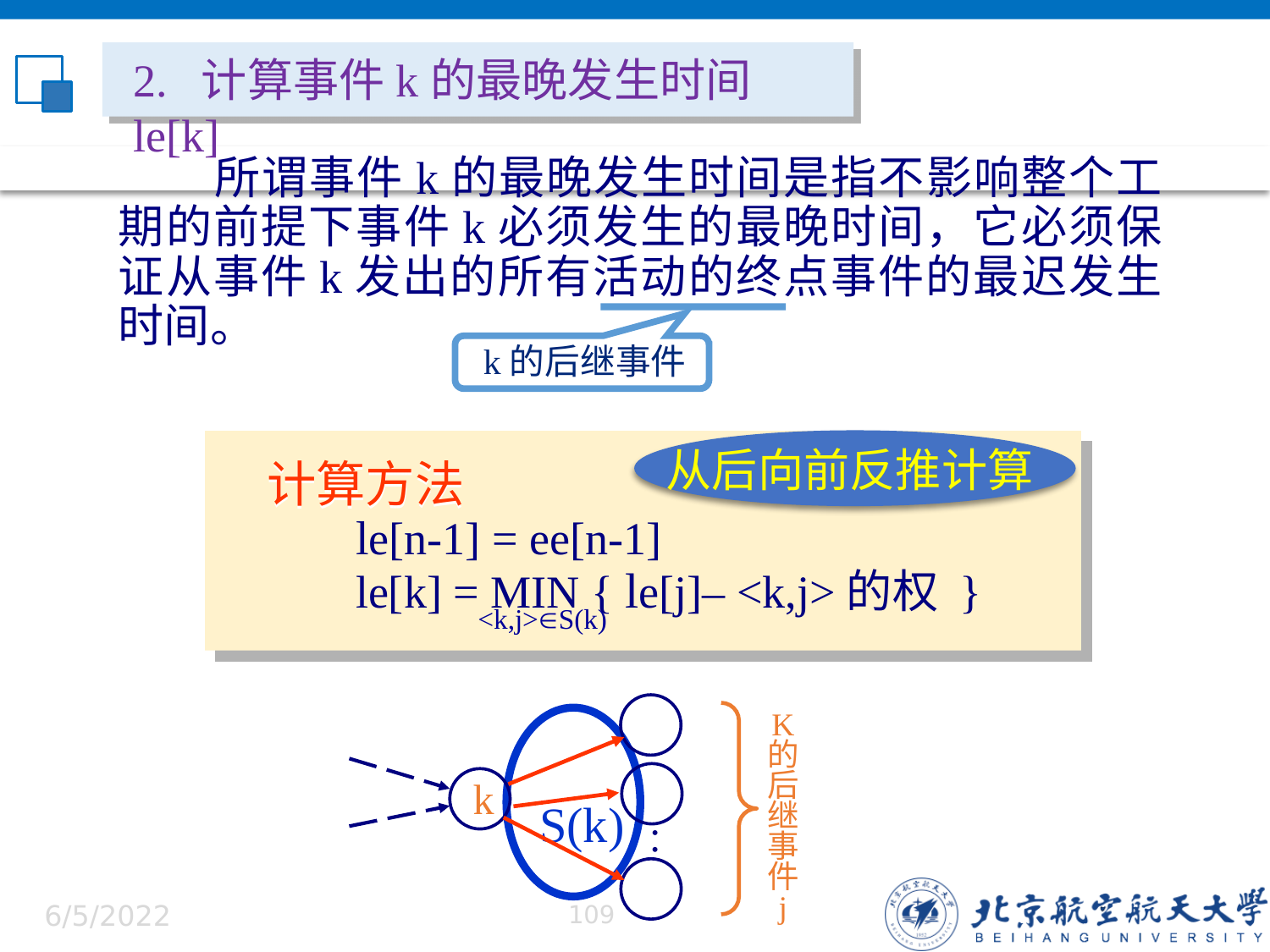

2.  计算事件k的最晚发生时间le[k]
       所谓事件k的最晚发生时间是指不影响整个工期的前提下事件k必须发生的最晚时间，它必须保证从事件k发出的所有活动的终点事件的最迟发生时间。

k的后继事件

计算方法
le[n-1] = ee[n-1]
le[k] = MIN { le[j]– <k,j>的权 }
<k,j>∈S(k)

从后向前反推计算

K
的
后继
事
件
j

k

:

S(k)
6/5/2022
109